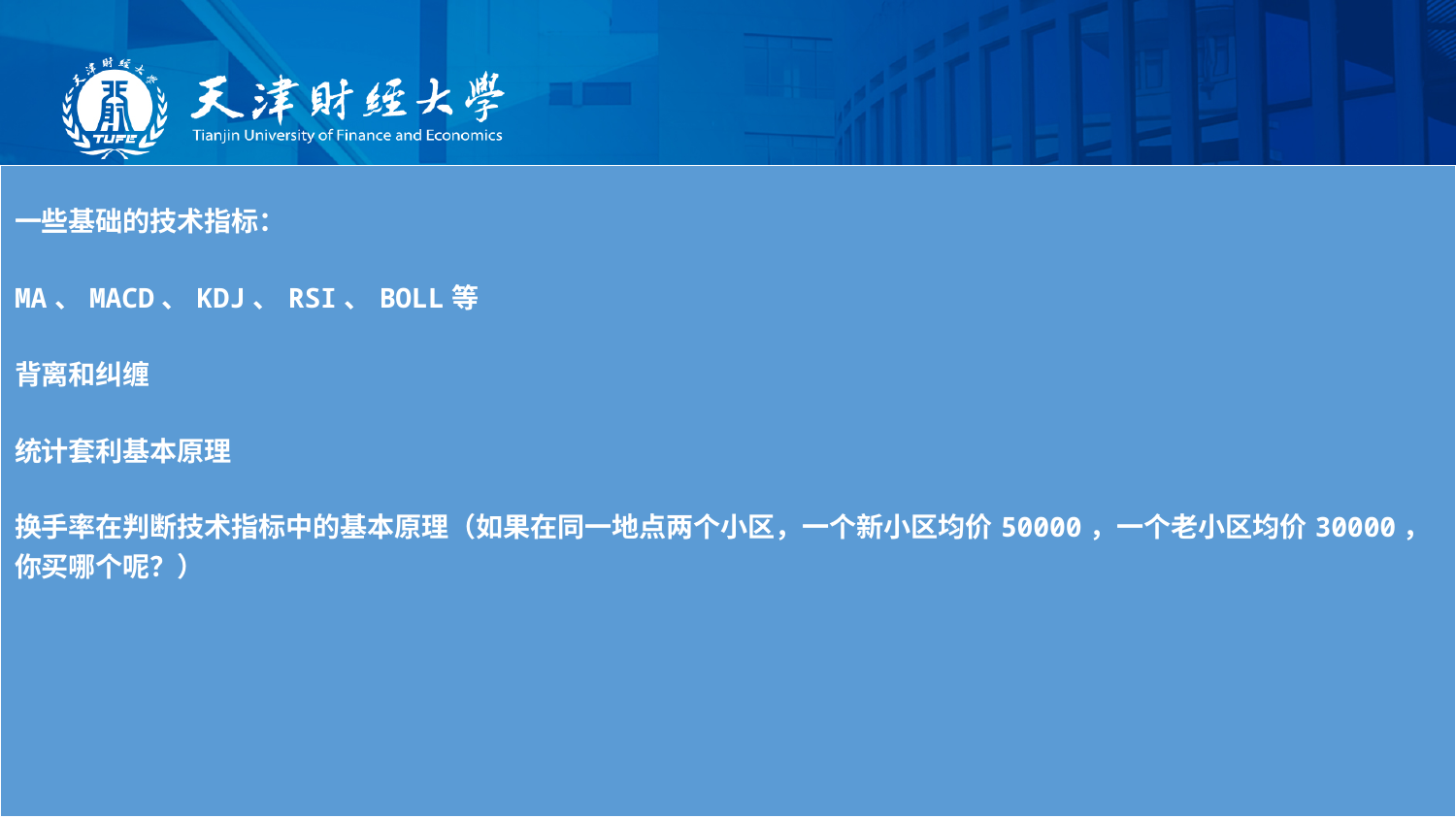

| 一些基础的技术指标： MA、MACD、KDJ、RSI、BOLL等 背离和纠缠 统计套利基本原理 换手率在判断技术指标中的基本原理（如果在同一地点两个小区，一个新小区均价50000，一个老小区均价30000，你买哪个呢？） |
| --- |
第六章 商业银行